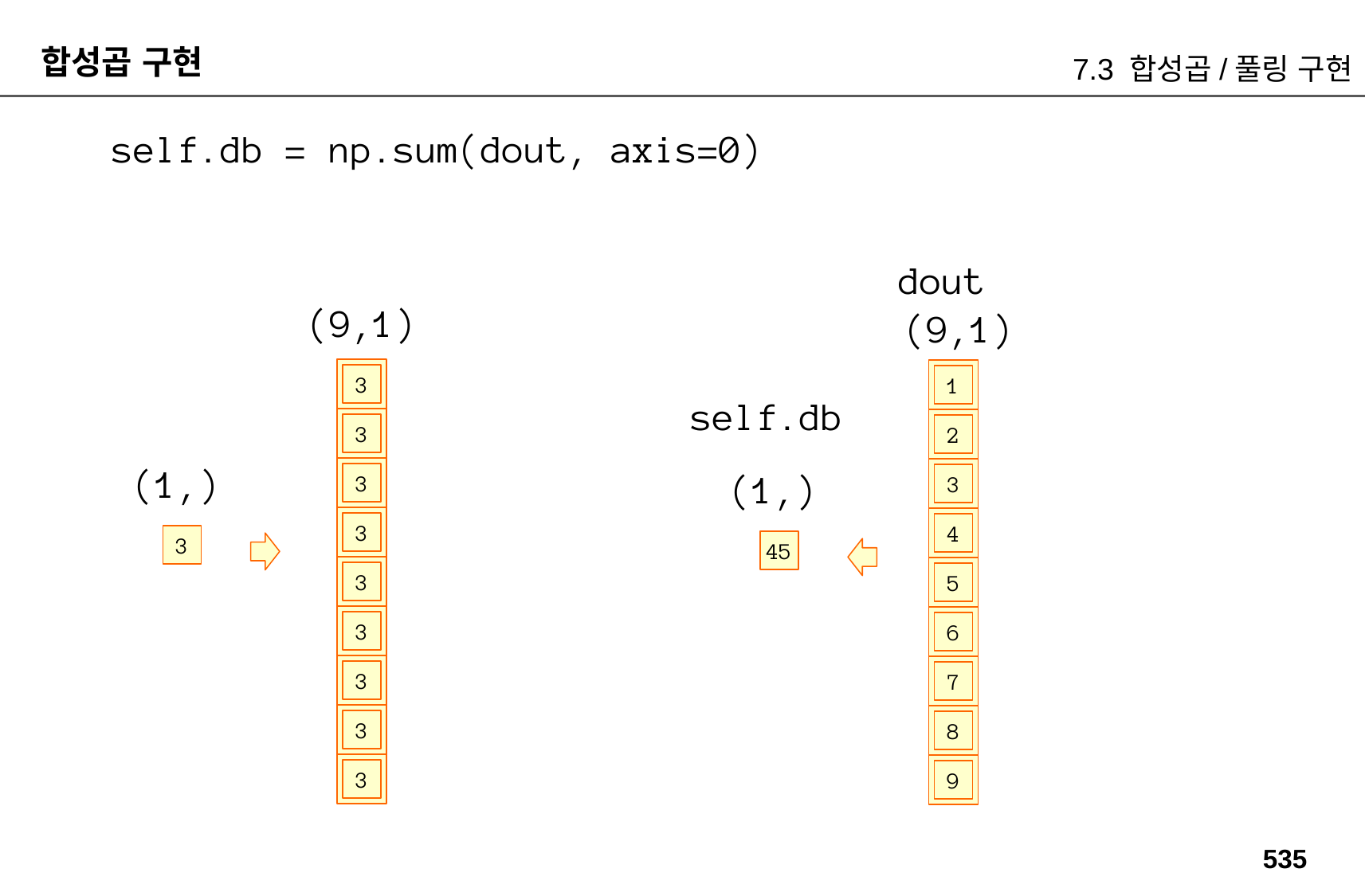

합성곱 구현
7.3 합성곱/풀링 구현
self.db = np.sum(dout, axis=0)
dout
(9,1)
(9,1)

3
1
self.db

3
2
(1,)

(1,)

3
3

3
4
3
45

3
5

3
6

3
7

3
8

3
9